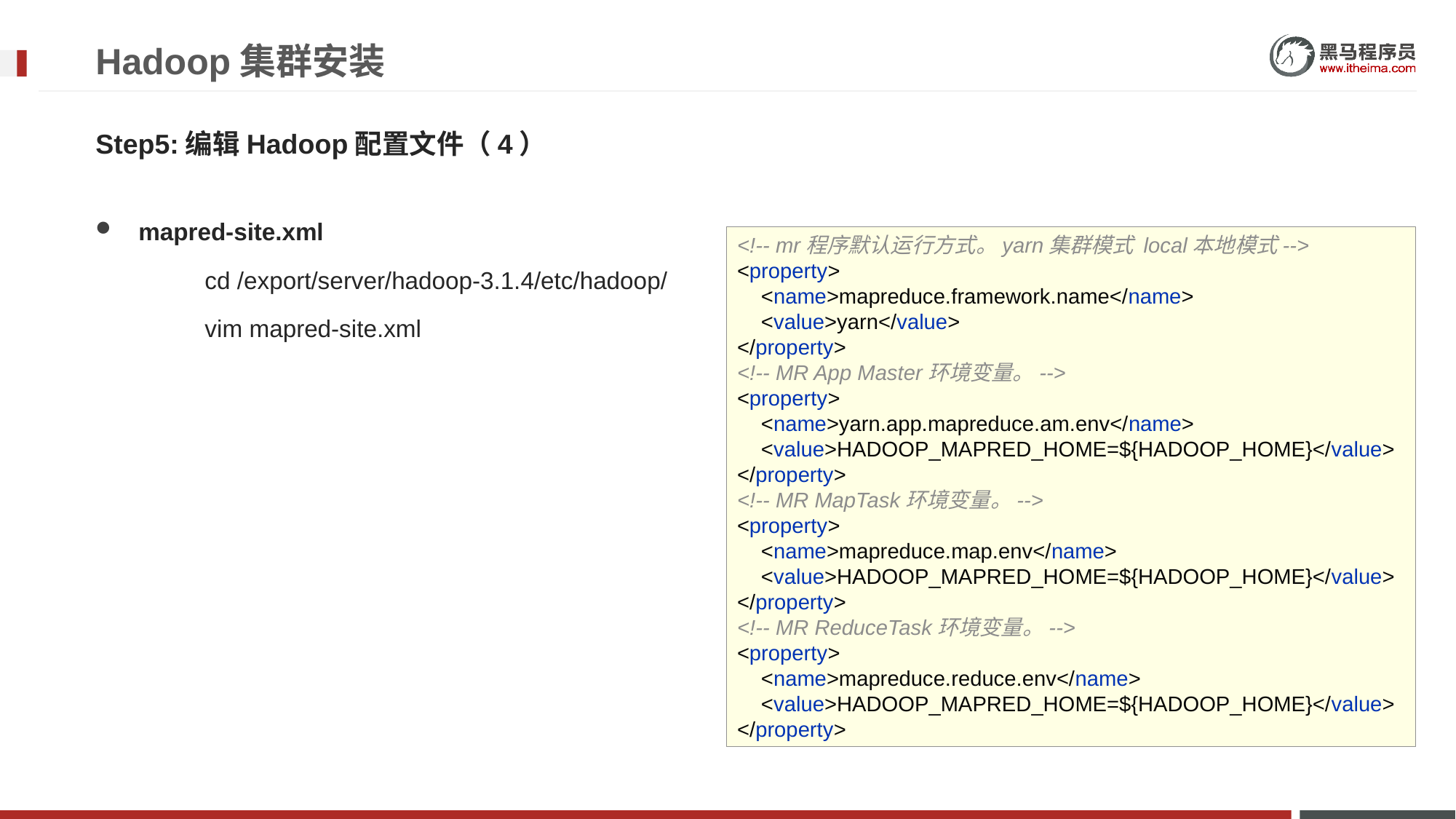

# Hadoop集群安装
Step5:编辑Hadoop配置文件（4）
mapred-site.xml
	cd /export/server/hadoop-3.1.4/etc/hadoop/
	vim mapred-site.xml
<!-- mr程序默认运行方式。yarn集群模式 local本地模式-->
<property>
    <name>mapreduce.framework.name</name>
    <value>yarn</value>
</property>
<!-- MR App Master环境变量。-->
<property>
    <name>yarn.app.mapreduce.am.env</name>
    <value>HADOOP_MAPRED_HOME=${HADOOP_HOME}</value>
</property>
<!-- MR MapTask环境变量。-->
<property>
    <name>mapreduce.map.env</name>
    <value>HADOOP_MAPRED_HOME=${HADOOP_HOME}</value>
</property>
<!-- MR ReduceTask环境变量。-->
<property>
    <name>mapreduce.reduce.env</name>
    <value>HADOOP_MAPRED_HOME=${HADOOP_HOME}</value>
</property>